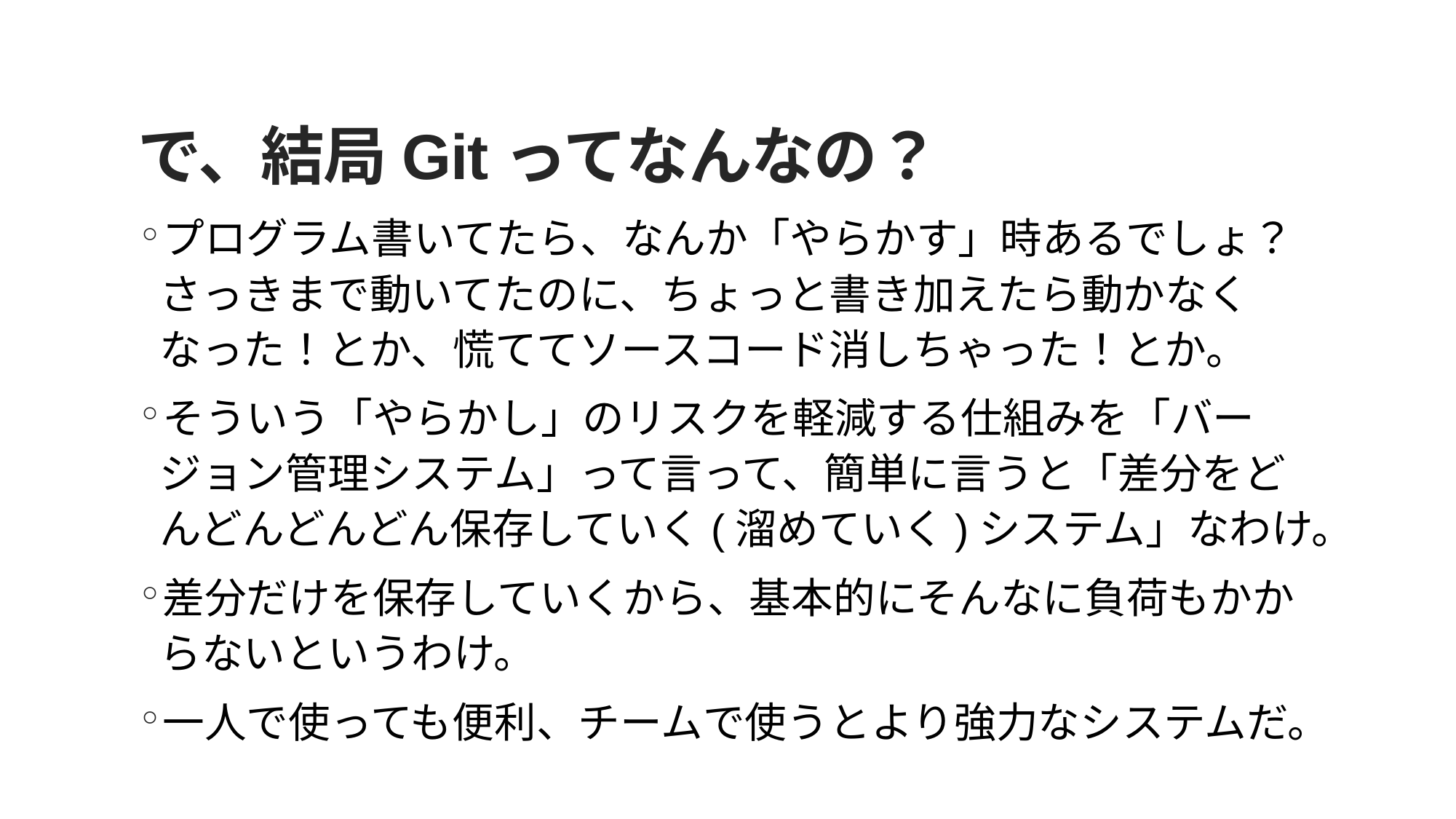

# で、結局Gitってなんなの？
プログラム書いてたら、なんか「やらかす」時あるでしょ？
さっきまで動いてたのに、ちょっと書き加えたら動かなくなった！とか、慌ててソースコード消しちゃった！とか。
そういう「やらかし」のリスクを軽減する仕組みを「バージョン管理システム」って言って、簡単に言うと「差分をどんどんどんどん保存していく(溜めていく)システム」なわけ。
差分だけを保存していくから、基本的にそんなに負荷もかからないというわけ。
一人で使っても便利、チームで使うとより強力なシステムだ。